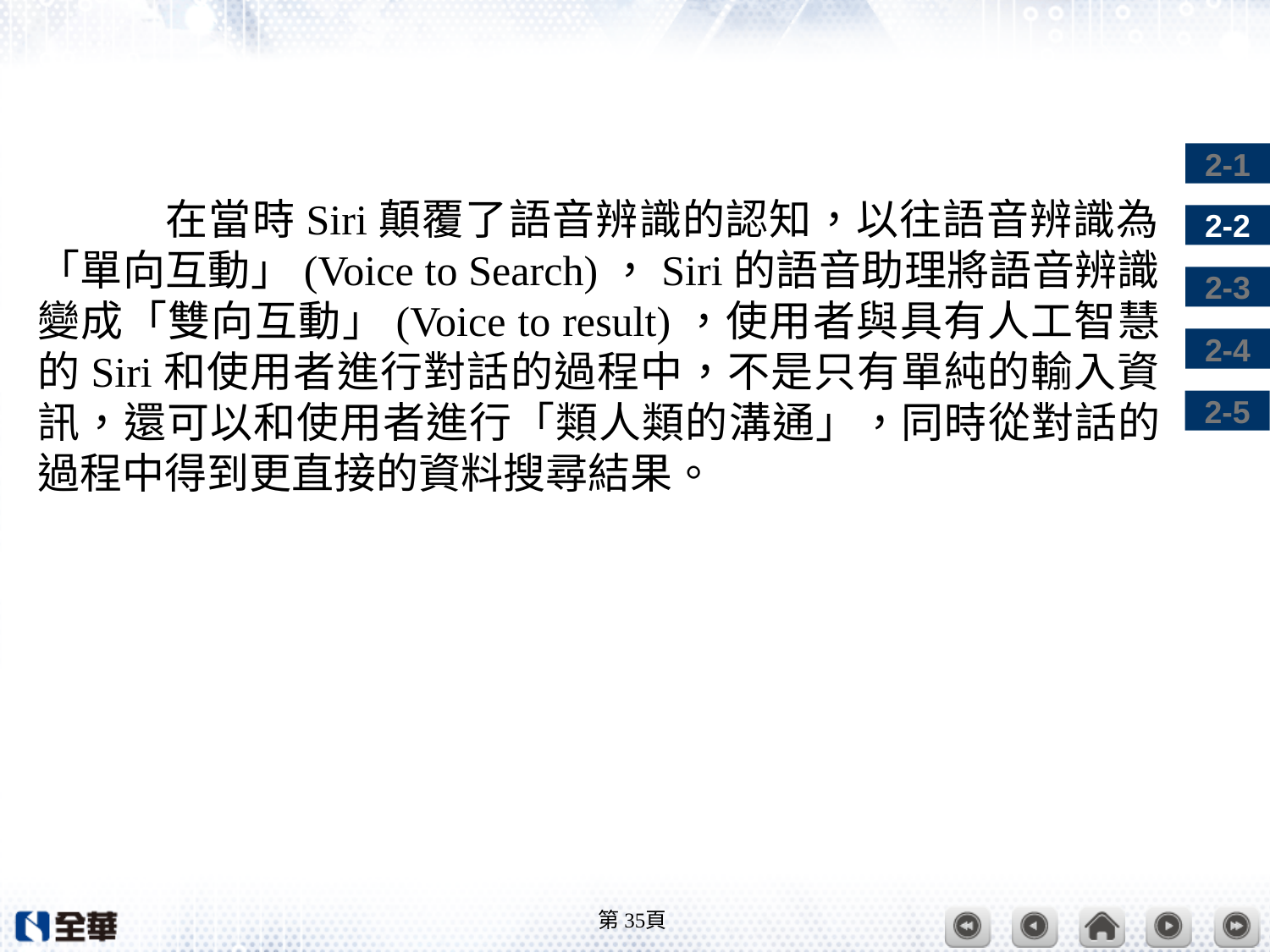

#
	在當時Siri顛覆了語音辨識的認知，以往語音辨識為
「單向互動」(Voice to Search)，Siri的語音助理將語音辨識變成「雙向互動」(Voice to result)，使用者與具有人工智慧的Siri和使用者進行對話的過程中，不是只有單純的輸入資訊，還可以和使用者進行「類人類的溝通」，同時從對話的過程中得到更直接的資料搜尋結果。